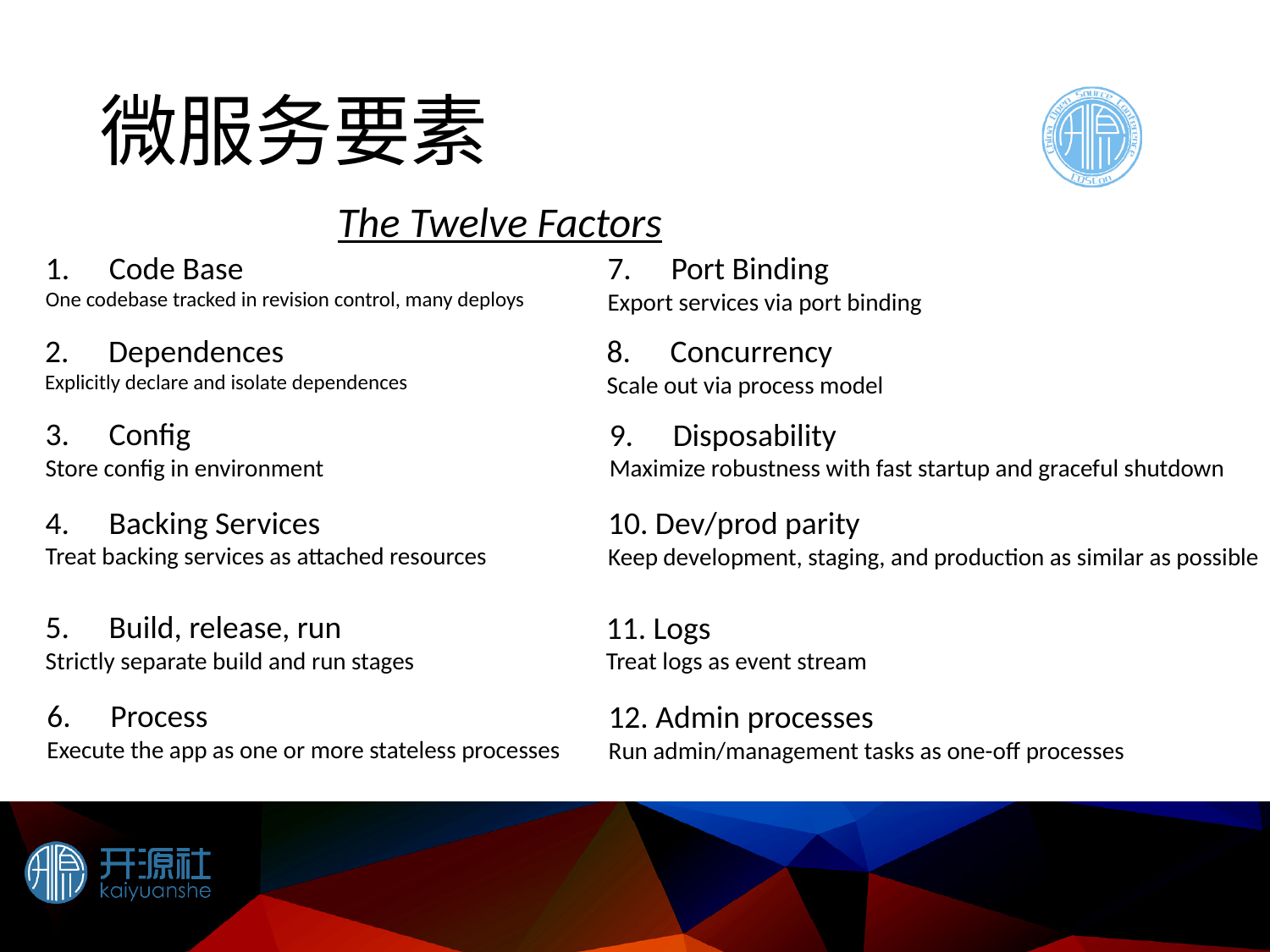

# 微服务要素
The Twelve Factors
Code Base
One codebase tracked in revision control, many deploys

Port Binding
Export services via port binding
Dependences
Explicitly declare and isolate dependences

Concurrency
Scale out via process model
Config
Store config in environment
Disposability
Maximize robustness with fast startup and graceful shutdown
Backing Services
Treat backing services as attached resources
10. Dev/prod parity
Keep development, staging, and production as similar as possible
Build, release, run
Strictly separate build and run stages
11. Logs
Treat logs as event stream
Process
Execute the app as one or more stateless processes
12. Admin processes
Run admin/management tasks as one-off processes